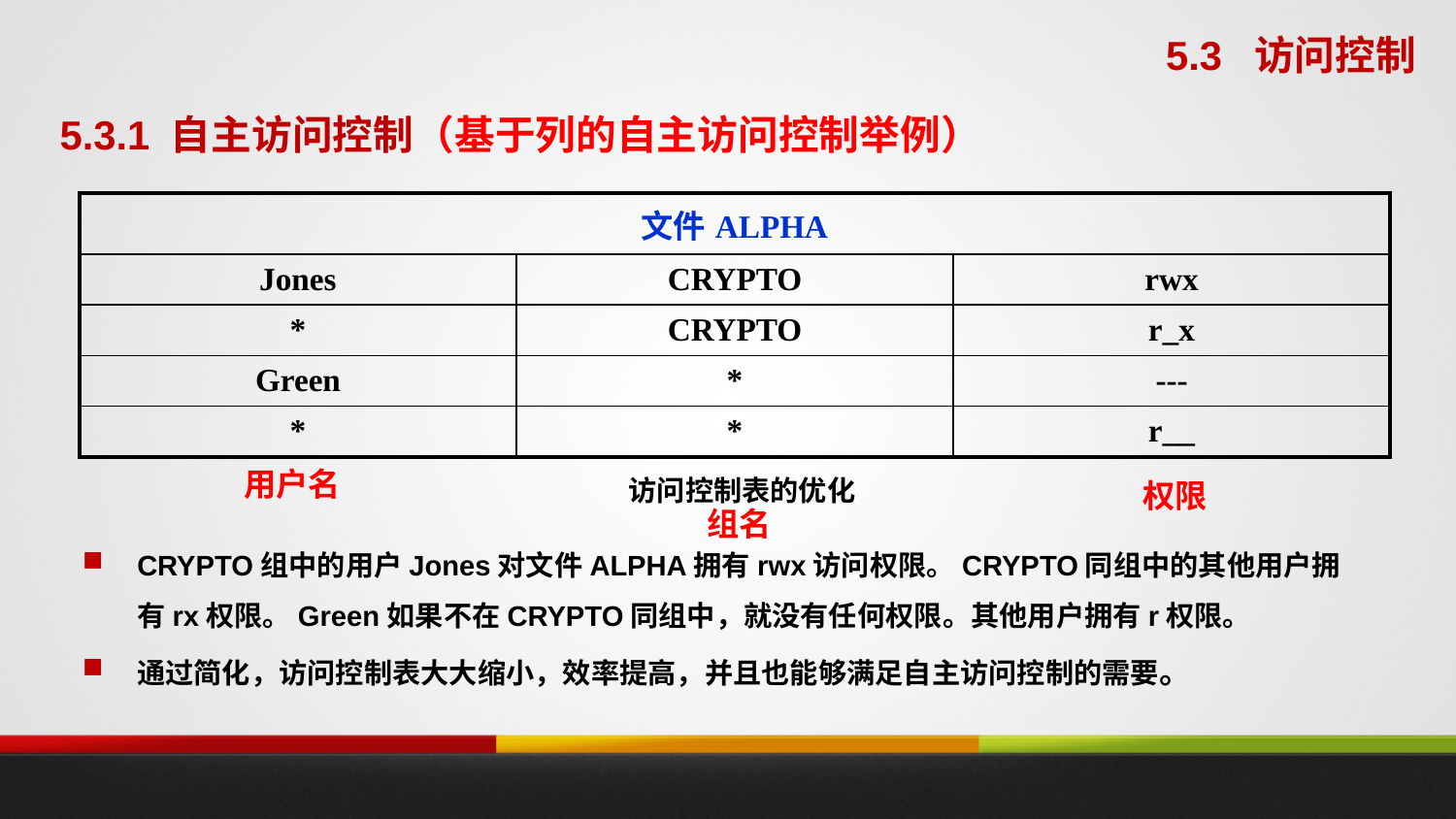

5.3  访问控制
5.3.1 自主访问控制（基于列的自主访问控制举例）

| 文件ALPHA |  |  |
| --- | --- | --- |
| Jones | CRYPTO | rwx |
| \* | CRYPTO | r\_x |
| Green | \* | --- |
| \* | \* | r\_\_ |
用户名
访问控制表的优化
权限
组名
CRYPTO组中的用户Jones对文件ALPHA拥有rwx访问权限。CRYPTO同组中的其他用户拥有rx权限。Green如果不在CRYPTO同组中，就没有任何权限。其他用户拥有r权限。
通过简化，访问控制表大大缩小，效率提高，并且也能够满足自主访问控制的需要。